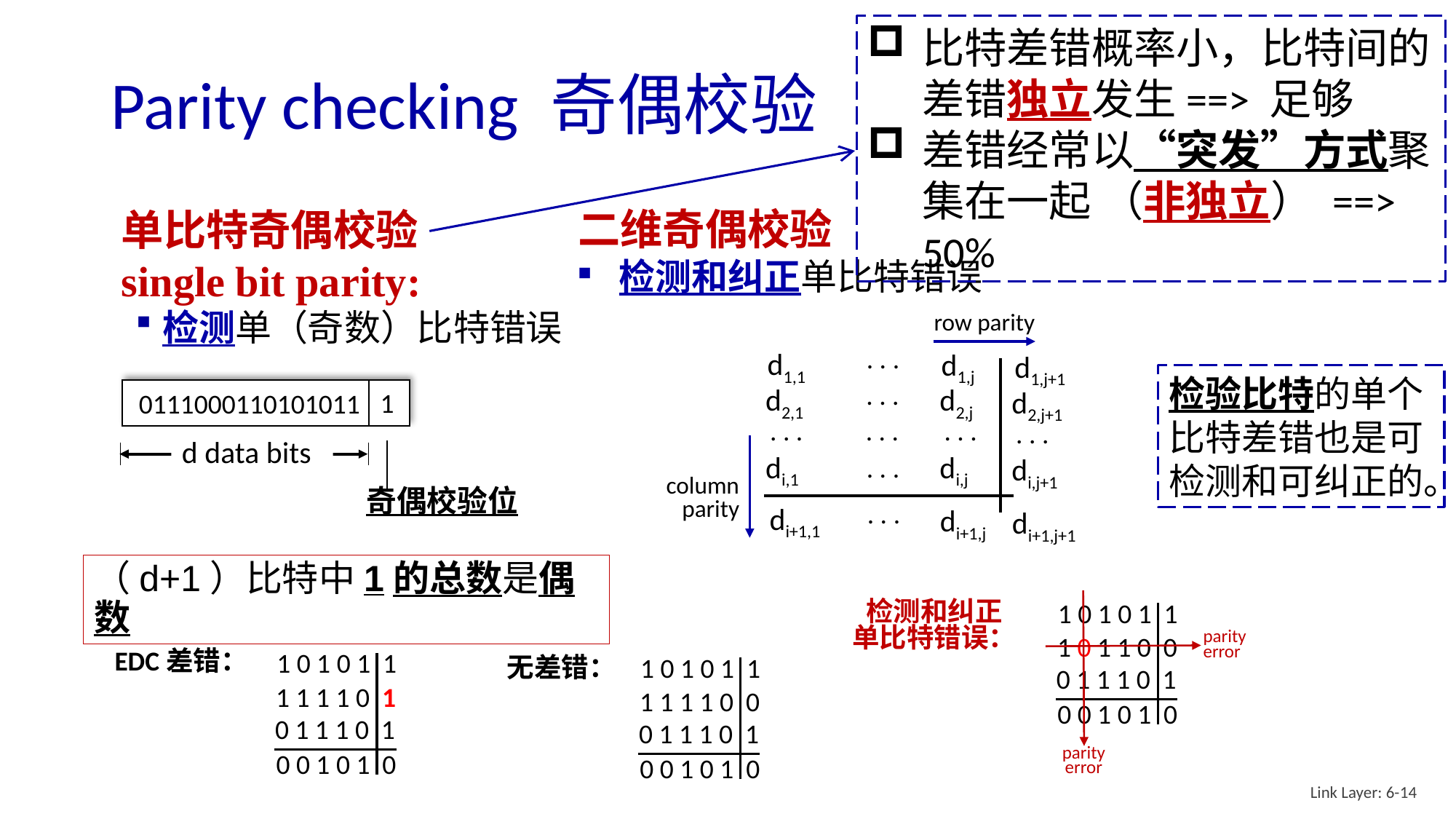

比特差错概率小，比特间的差错独立发生==> 足够
差错经常以“突发”方式聚集在一起 （非独立） ==> 50%
# Parity checking 奇偶校验
二维奇偶校验
检测和纠正单比特错误
单比特奇偶校验
single bit parity:
检测单（奇数）比特错误
row parity
. . .
d1,1
d2,1
. . .
di,1
d1,j
d2,j
. . .
di,j
d1,j+1
d2,j+1
. . .
di,j+1
. . .
. . .
. . .
column
 parity
. . .
di+1,1
di+1,j
di+1,j+1
检验比特的单个比特差错也是可检测和可纠正的。

1
奇偶校验位
0111000110101011
d data bits
（d+1）比特中1的总数是偶数
1 0 1 0 1  1
1 0 1 1 0  0
0 0 1 0 1  0
parity
error
0 1 1 1 0  1
parity
error
检测和纠正
单比特错误：
EDC差错：
1 0 1 0 1  1
1 1 1 1 0  1
0 0 1 0 1  0
0 1 1 1 0  1
无差错：
1 0 1 0 1  1
1 1 1 1 0  0
0 0 1 0 1  0
0 1 1 1 0  1
Link Layer: 6-14